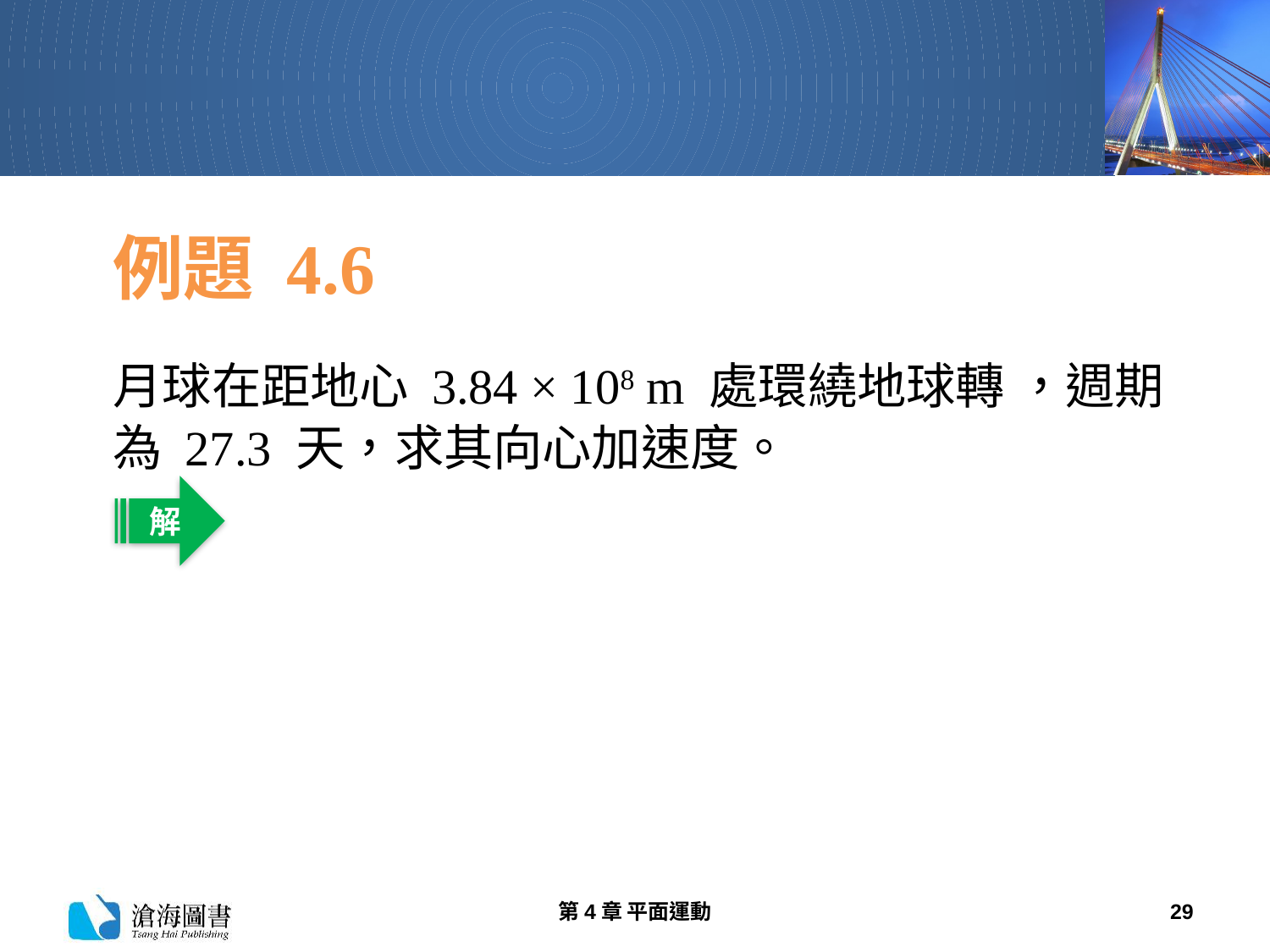

# 例題 4.6
月球在距地心 3.84 × 108 m 處環繞地球轉 ，週期為 27.3 天，求其向心加速度。

解
第4章 平面運動
29